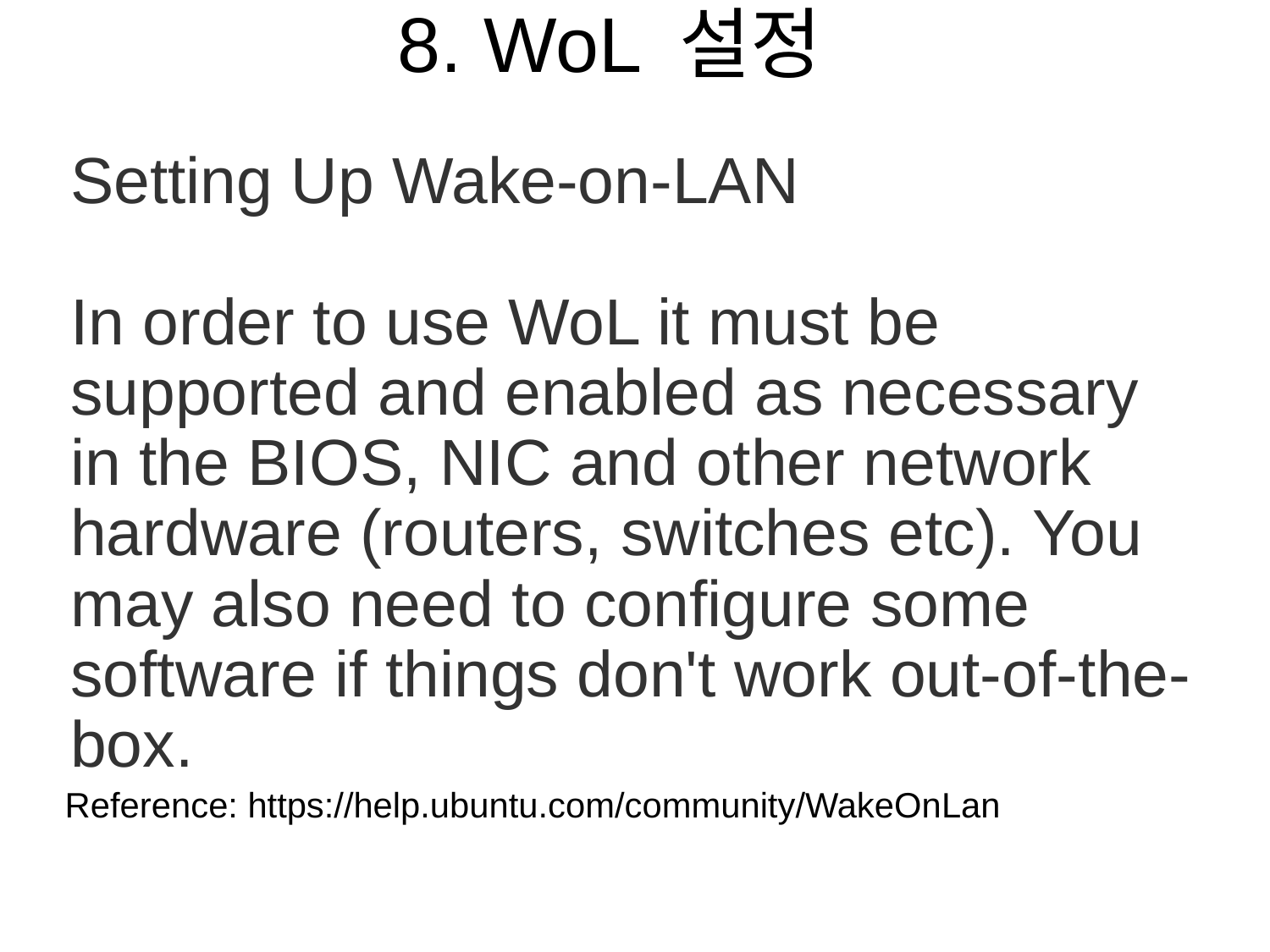

# 8. WoL 설정
Setting Up Wake-on-LAN

In order to use WoL it must be supported and enabled as necessary in the BIOS, NIC and other network hardware (routers, switches etc). You may also need to configure some software if things don't work out-of-the-box.
Reference: https://help.ubuntu.com/community/WakeOnLan